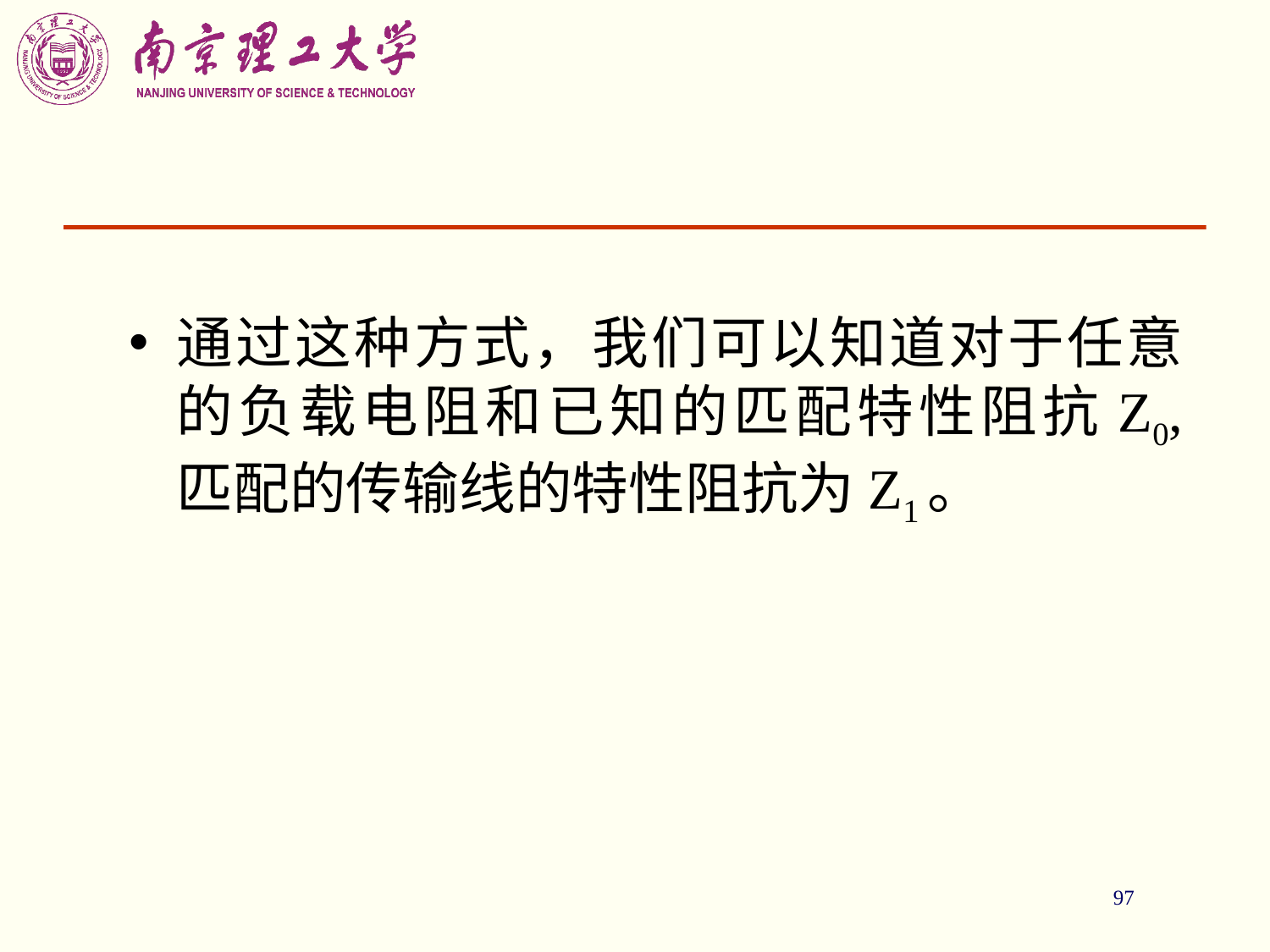

97

通过这种方式，我们可以知道对于任意的负载电阻和已知的匹配特性阻抗Z0, 匹配的传输线的特性阻抗为Z1。